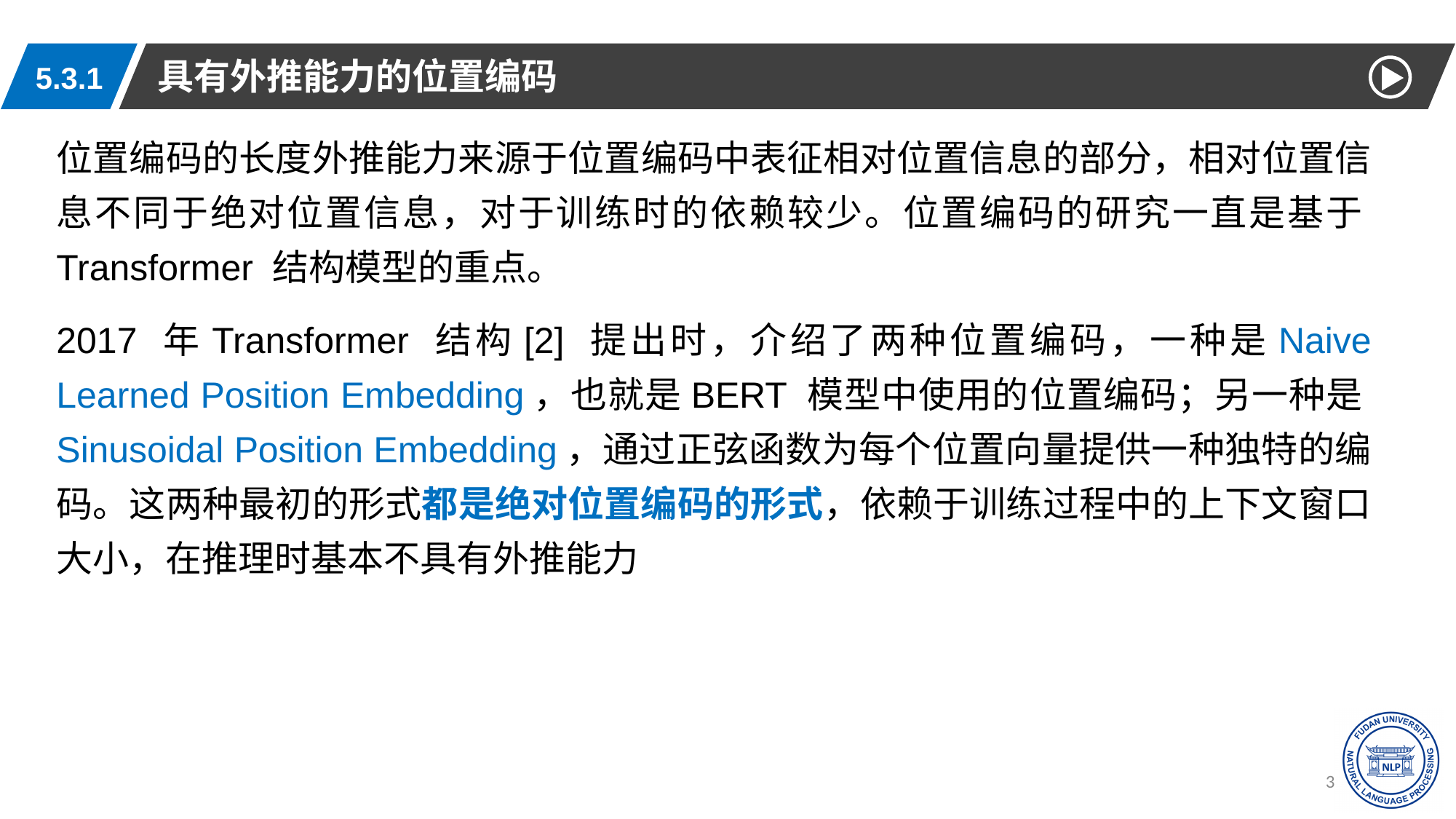

具有外推能力的位置编码
5.3.1

位置编码的长度外推能力来源于位置编码中表征相对位置信息的部分，相对位置信息不同于绝对位置信息，对于训练时的依赖较少。位置编码的研究一直是基于Transformer 结构模型的重点。
2017 年Transformer 结构[2] 提出时，介绍了两种位置编码，一种是Naive Learned Position Embedding，也就是BERT 模型中使用的位置编码；另一种是Sinusoidal Position Embedding，通过正弦函数为每个位置向量提供一种独特的编码。这两种最初的形式都是绝对位置编码的形式，依赖于训练过程中的上下文窗口大小，在推理时基本不具有外推能力
30